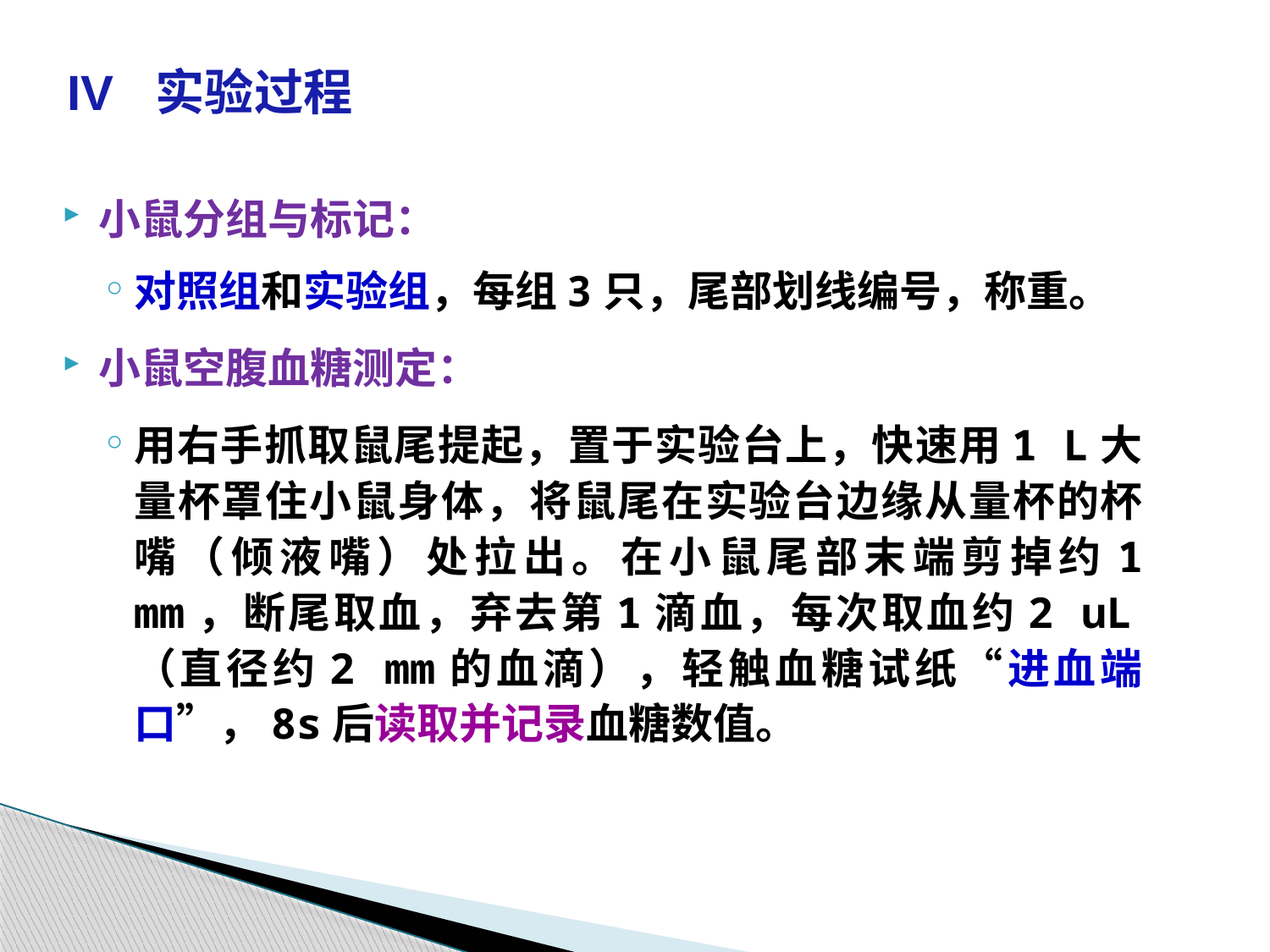

IV 实验过程
小鼠分组与标记：
对照组和实验组，每组3只，尾部划线编号，称重。
小鼠空腹血糖测定：
用右手抓取鼠尾提起，置于实验台上，快速用1 L大量杯罩住小鼠身体，将鼠尾在实验台边缘从量杯的杯嘴（倾液嘴）处拉出。在小鼠尾部末端剪掉约1 mm，断尾取血，弃去第1滴血，每次取血约2 uL（直径约2 mm的血滴），轻触血糖试纸“进血端口”，8s后读取并记录血糖数值。